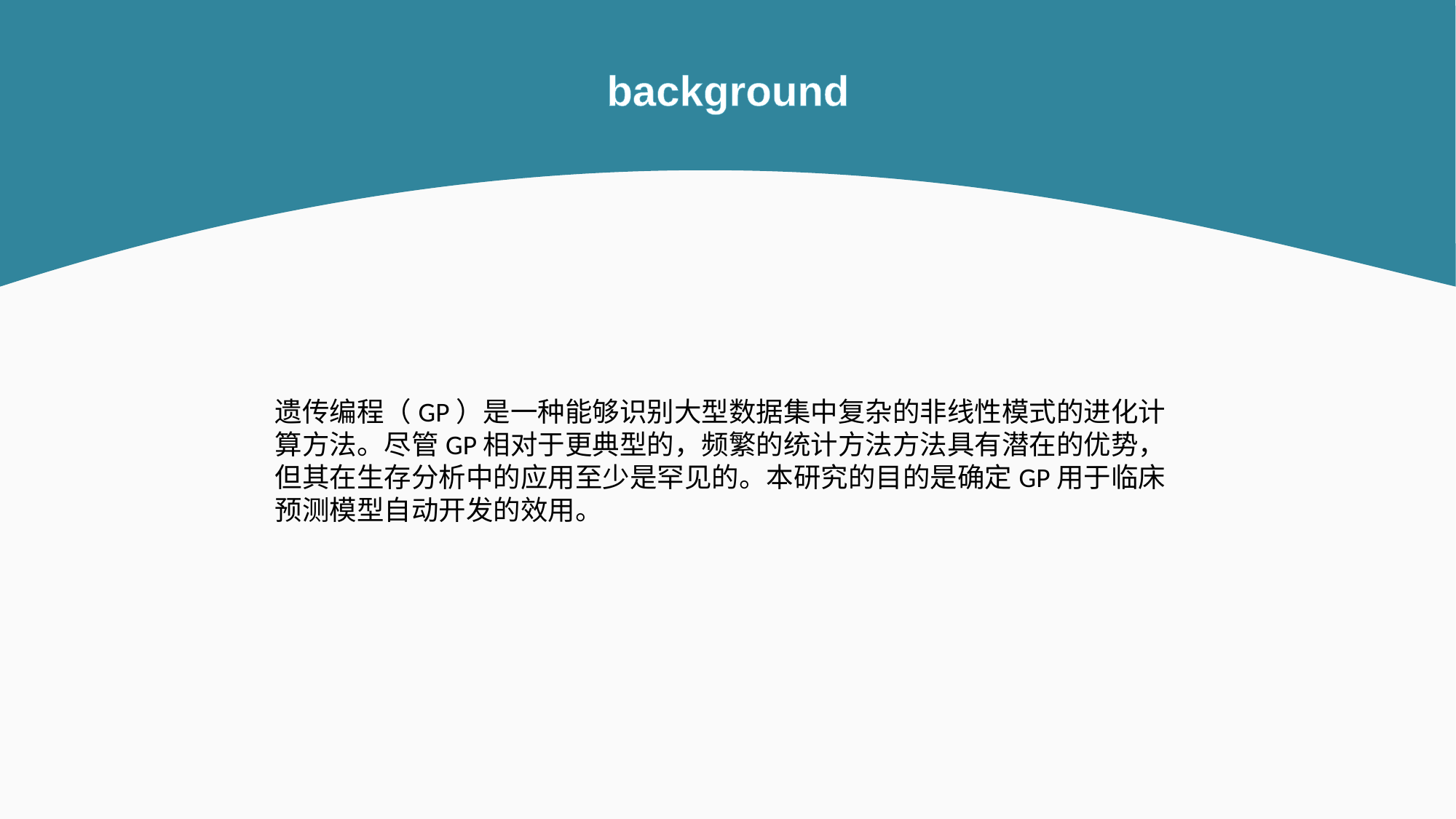

background
遗传编程（GP）是一种能够识别大型数据集中复杂的非线性模式的进化计算方法。尽管GP相对于更典型的，频繁的统计方法方法具有潜在的优势，但其在生存分析中的应用至少是罕见的。本研究的目的是确定GP用于临床预测模型自动开发的效用。